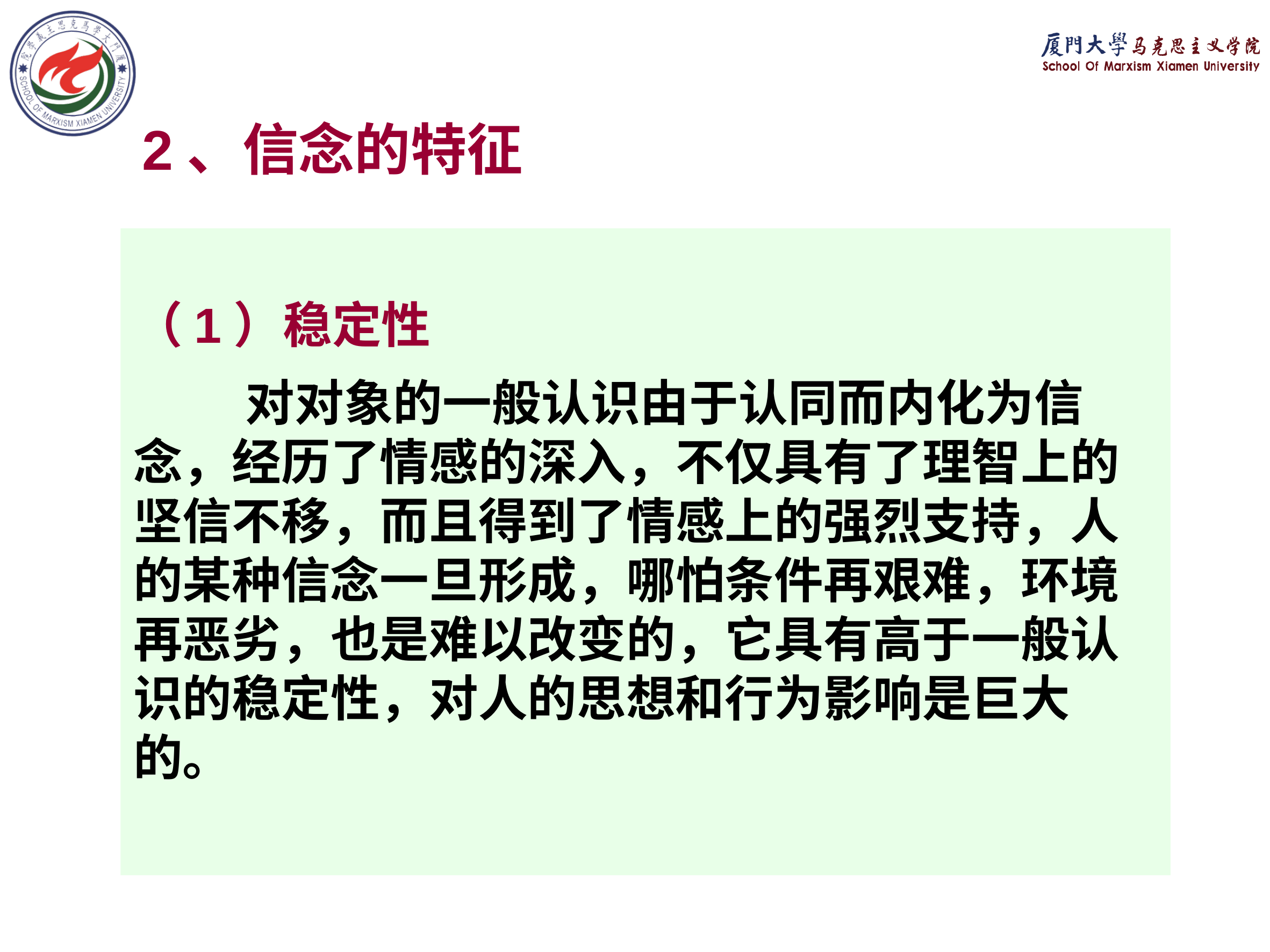

2、信念的特征

（1）稳定性

         对对象的一般认识由于认同而内化为信念，经历了情感的深入，不仅具有了理智上的坚信不移，而且得到了情感上的强烈支持，人的某种信念一旦形成，哪怕条件再艰难，环境再恶劣，也是难以改变的，它具有高于一般认识的稳定性，对人的思想和行为影响是巨大的。